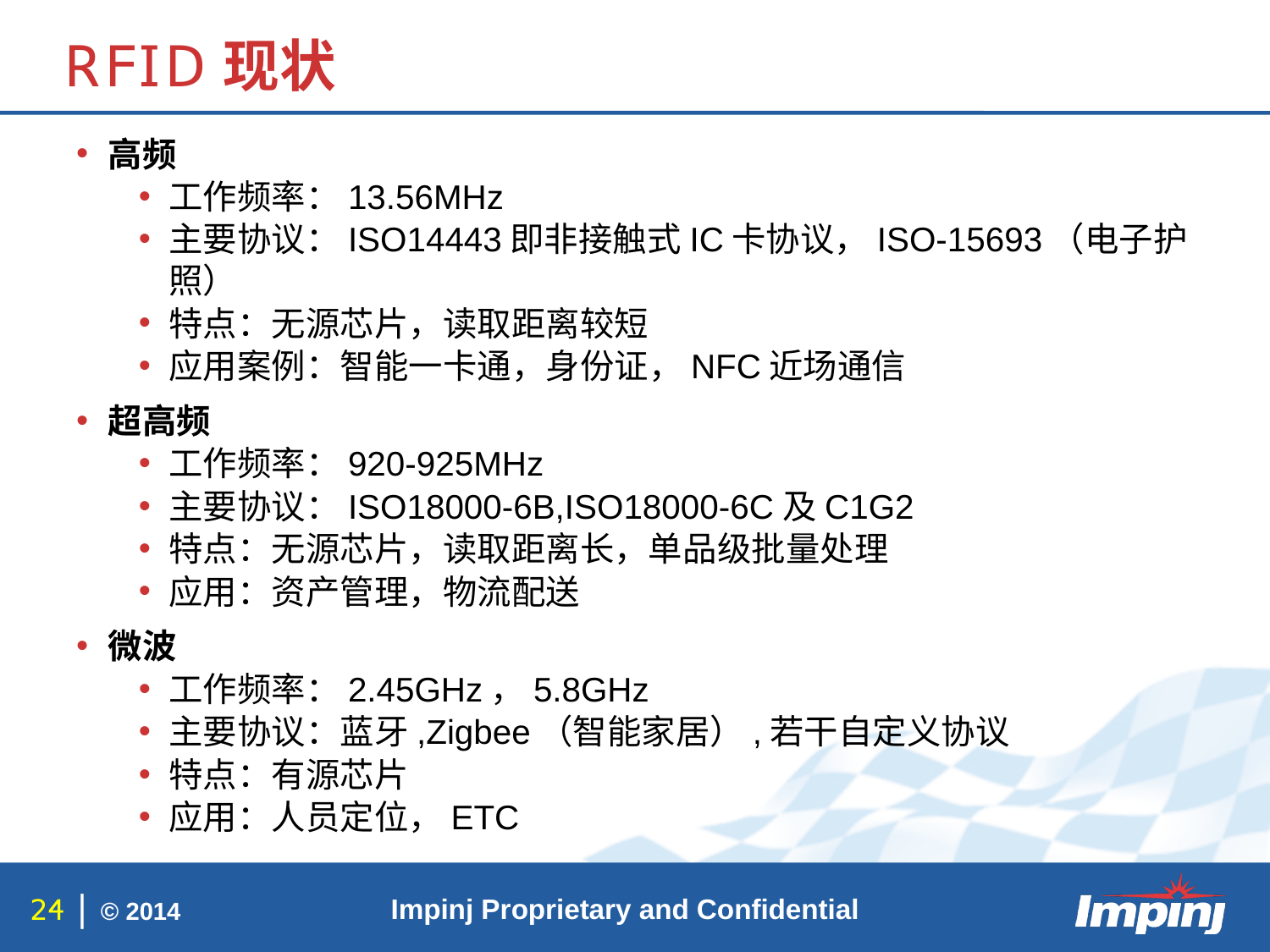

# RFID现状
高频
工作频率：13.56MHz
主要协议：ISO14443即非接触式IC卡协议，ISO-15693（电子护照）
特点：无源芯片，读取距离较短
应用案例：智能一卡通，身份证，NFC近场通信
超高频
工作频率：920-925MHz
主要协议：ISO18000-6B,ISO18000-6C及C1G2
特点：无源芯片，读取距离长，单品级批量处理
应用：资产管理，物流配送
微波
工作频率：2.45GHz，5.8GHz
主要协议：蓝牙,Zigbee（智能家居）,若干自定义协议
特点：有源芯片
应用：人员定位，ETC